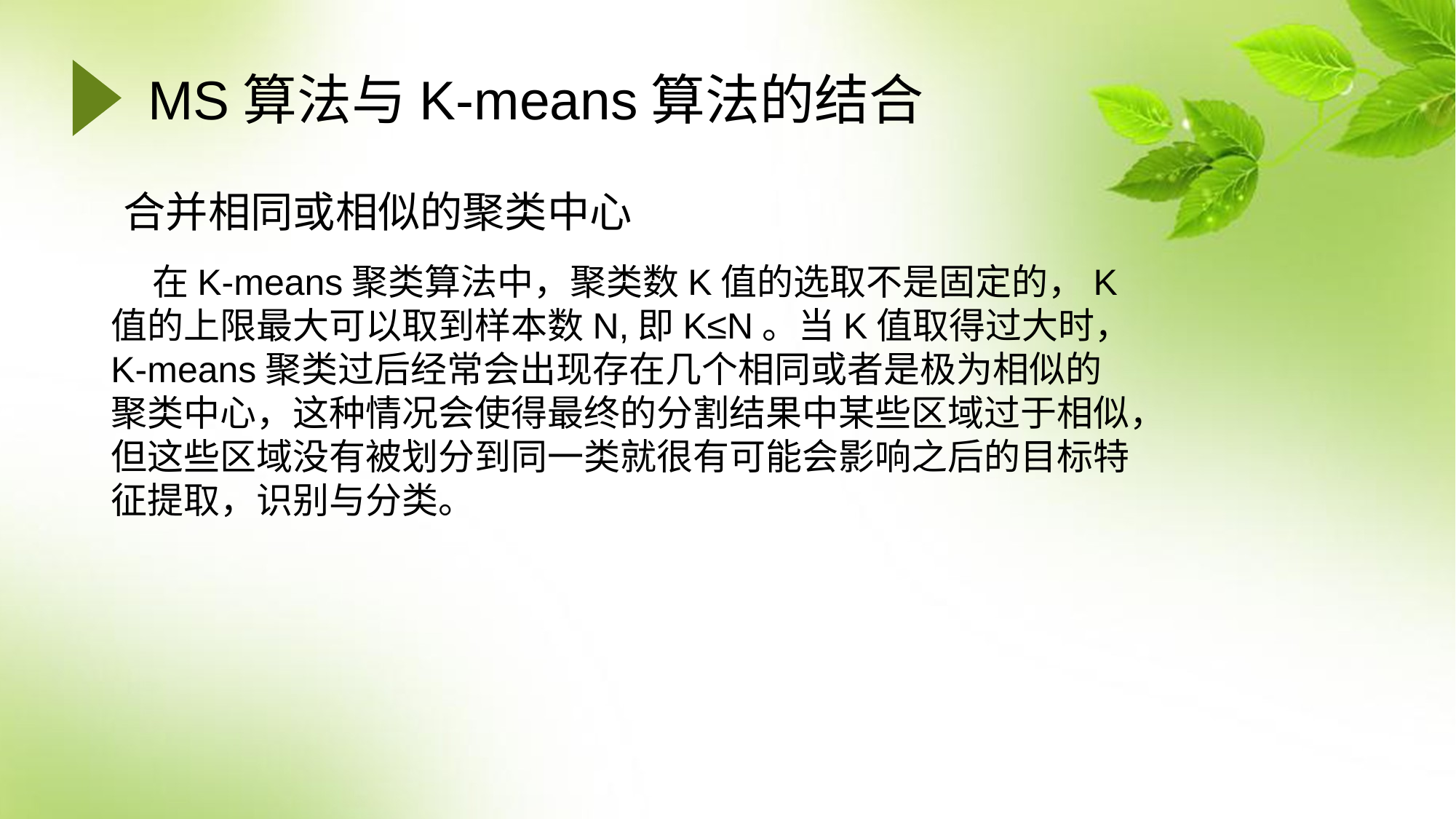

# MS算法与K-means算法的结合
合并相同或相似的聚类中心
    在K-means聚类算法中，聚类数K值的选取不是固定的，K值的上限最大可以取到样本数N,即K≤N。当K值取得过大时，K-means聚类过后经常会出现存在几个相同或者是极为相似的聚类中心，这种情况会使得最终的分割结果中某些区域过于相似，但这些区域没有被划分到同一类就很有可能会影响之后的目标特征提取，识别与分类。